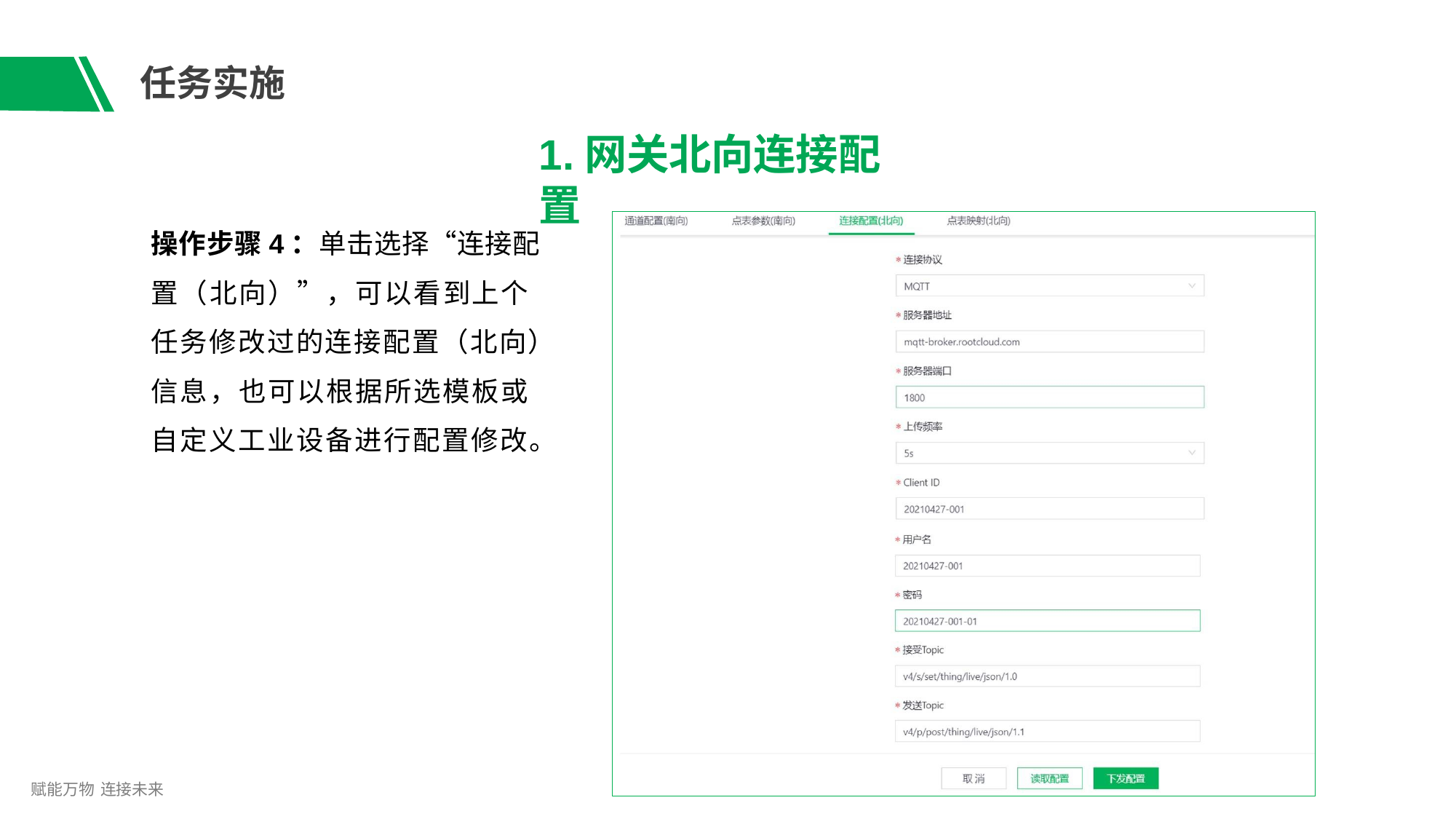

# 任务实施
1.网关北向连接配置
操作步骤4：单击选择“连接配 置（北向）”，可以看到上个 任务修改过的连接配置（北向） 信息，也可以根据所选模板或 自定义工业设备进行配置修改。

赋能万物 连接未来